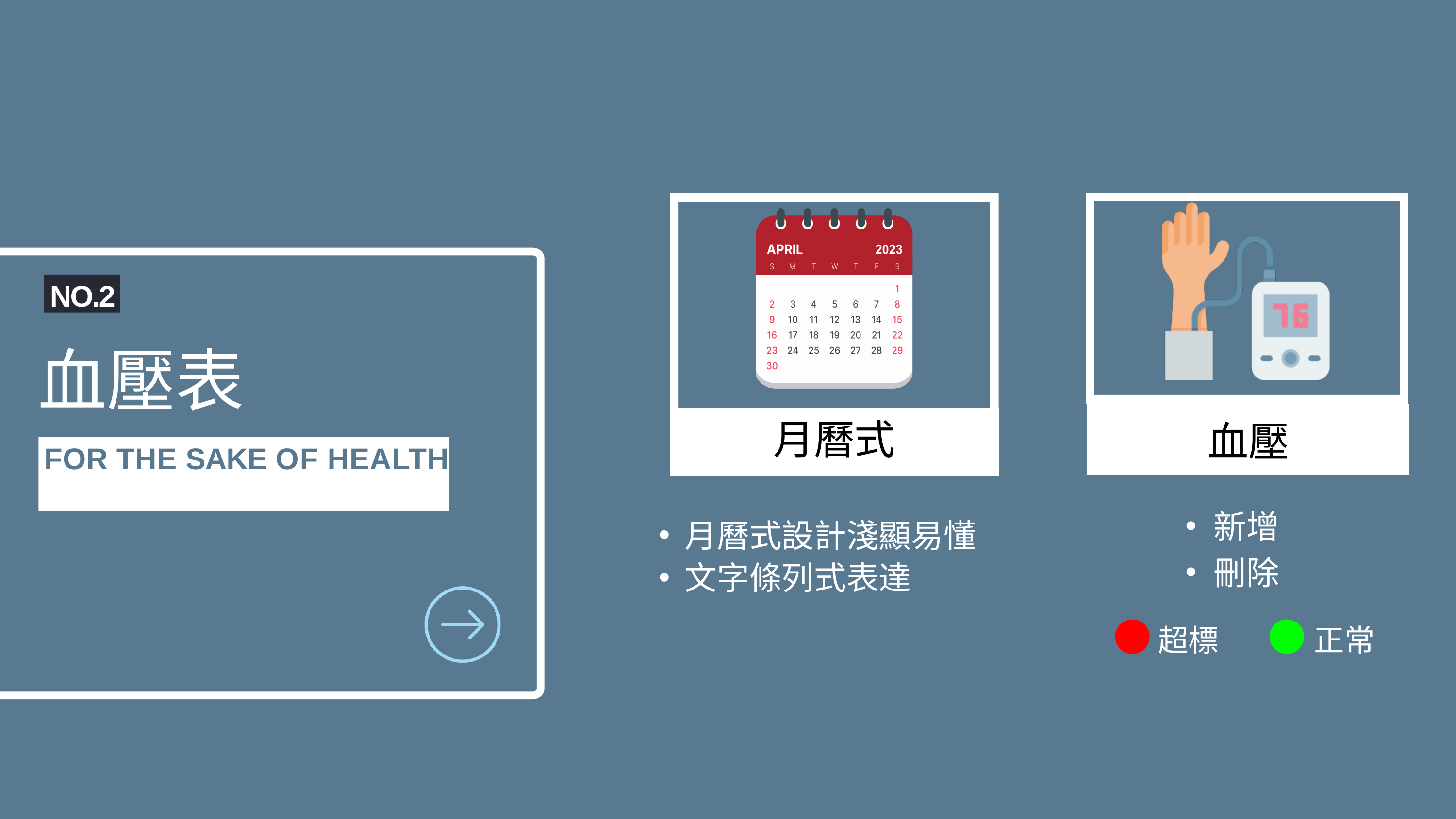

月曆式

血壓

NO.2
血壓表
FOR THE SAKE OF HEALTH
新增
刪除
月曆式設計淺顯易懂
文字條列式表達

超標
正常